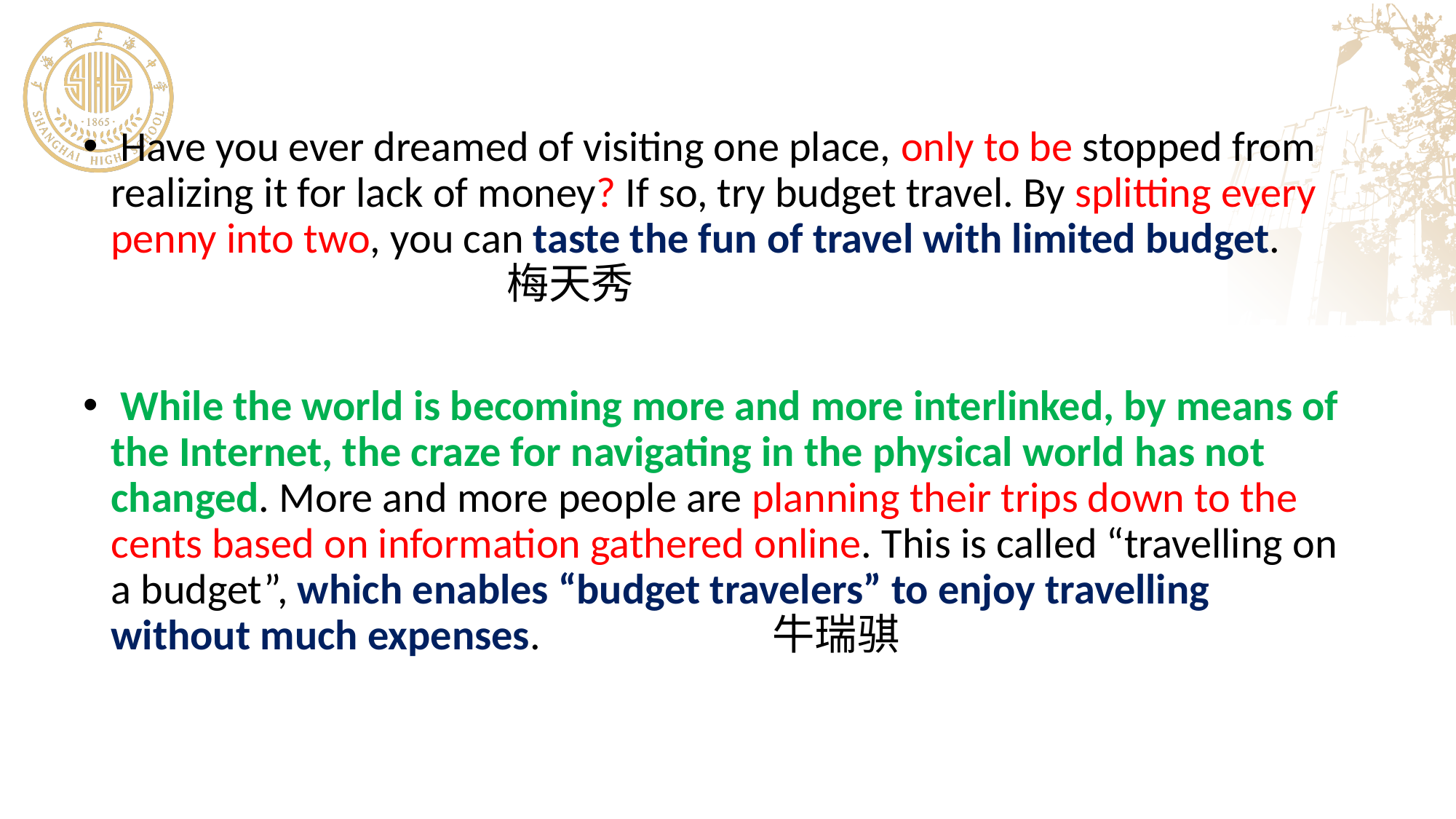

#
 Have you ever dreamed of visiting one place, only to be stopped from realizing it for lack of money? If so, try budget travel. By splitting every penny into two, you can taste the fun of travel with limited budget.                                               梅天秀

 While the world is becoming more and more interlinked, by means of the Internet, the craze for navigating in the physical world has not changed. More and more people are planning their trips down to the cents based on information gathered online. This is called “travelling on a budget”, which enables “budget travelers” to enjoy travelling without much expenses.                       牛瑞骐